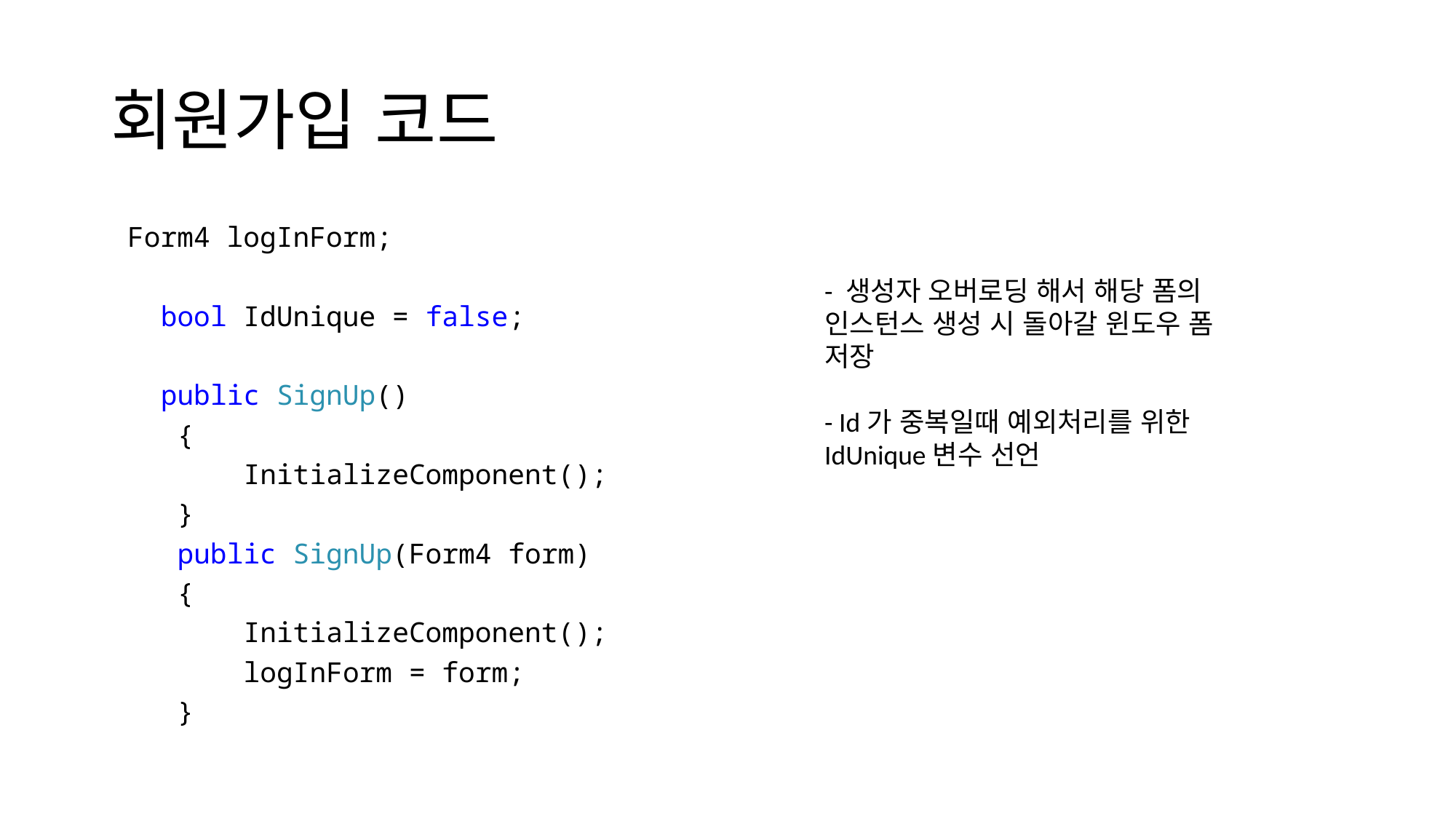

# 회원가입 코드
 Form4 logInForm;

   bool IdUnique = false;

   public SignUp()
    {
        InitializeComponent();
    }
    public SignUp(Form4 form)
    {
        InitializeComponent();
        logInForm = form;
    }
- 생성자 오버로딩 해서 해당 폼의 인스턴스 생성 시 돌아갈 윈도우 폼 저장

- Id가 중복일때 예외처리를 위한 IdUnique변수 선언